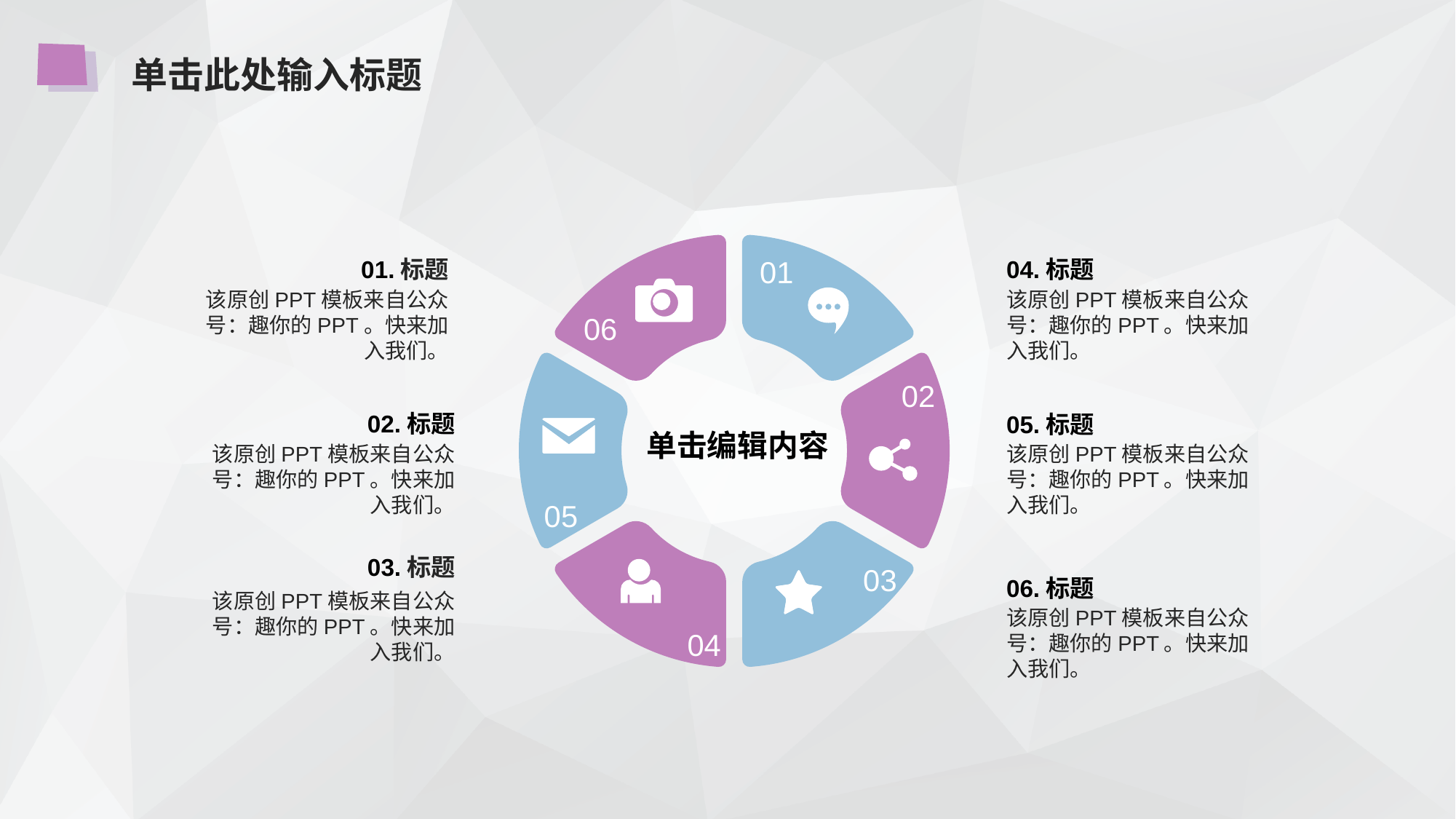

单击此处输入标题

01

06

02

05

03

04
01.标题
04.标题
该原创PPT模板来自公众号：趣你的PPT。快来加入我们。
该原创PPT模板来自公众号：趣你的PPT。快来加入我们。
02.标题
05.标题
单击编辑内容
该原创PPT模板来自公众号：趣你的PPT。快来加入我们。
该原创PPT模板来自公众号：趣你的PPT。快来加入我们。
03.标题
06.标题
该原创PPT模板来自公众号：趣你的PPT。快来加入我们。
该原创PPT模板来自公众号：趣你的PPT。快来加入我们。